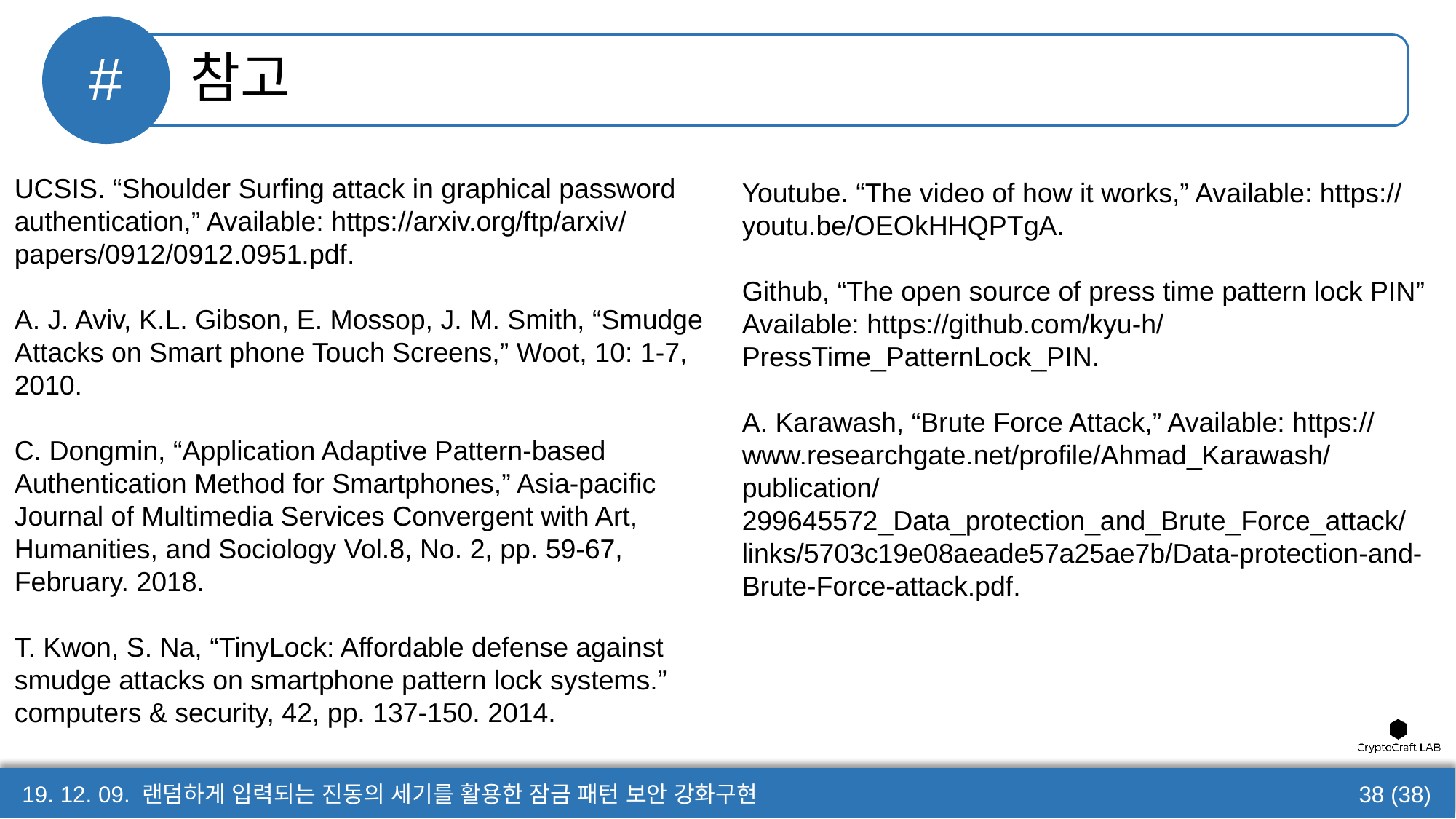

# 참고
#

Youtube. “The video of how it works,” Available: https://youtu.be/OEOkHHQPTgA.

Github, “The open source of press time pattern lock PIN” Available: https://github.com/kyu-h/PressTime_PatternLock_PIN.

A. Karawash, “Brute Force Attack,” Available: https://www.researchgate.net/profile/Ahmad_Karawash/publication/299645572_Data_protection_and_Brute_Force_attack/links/5703c19e08aeade57a25ae7b/Data-protection-and-Brute-Force-attack.pdf.
UCSIS. “Shoulder Surfing attack in graphical password authentication,” Available: https://arxiv.org/ftp/arxiv/papers/0912/0912.0951.pdf.

A. J. Aviv, K.L. Gibson, E. Mossop, J. M. Smith, “Smudge Attacks on Smart phone Touch Screens,” Woot, 10: 1-7, 2010.

C. Dongmin, “Application Adaptive Pattern-based Authentication Method for Smartphones,” Asia-pacific Journal of Multimedia Services Convergent with Art, Humanities, and Sociology Vol.8, No. 2, pp. 59-67, February. 2018.

T. Kwon, S. Na, “TinyLock: Affordable defense against smudge attacks on smartphone pattern lock systems.” computers & security, 42, pp. 137-150. 2014.